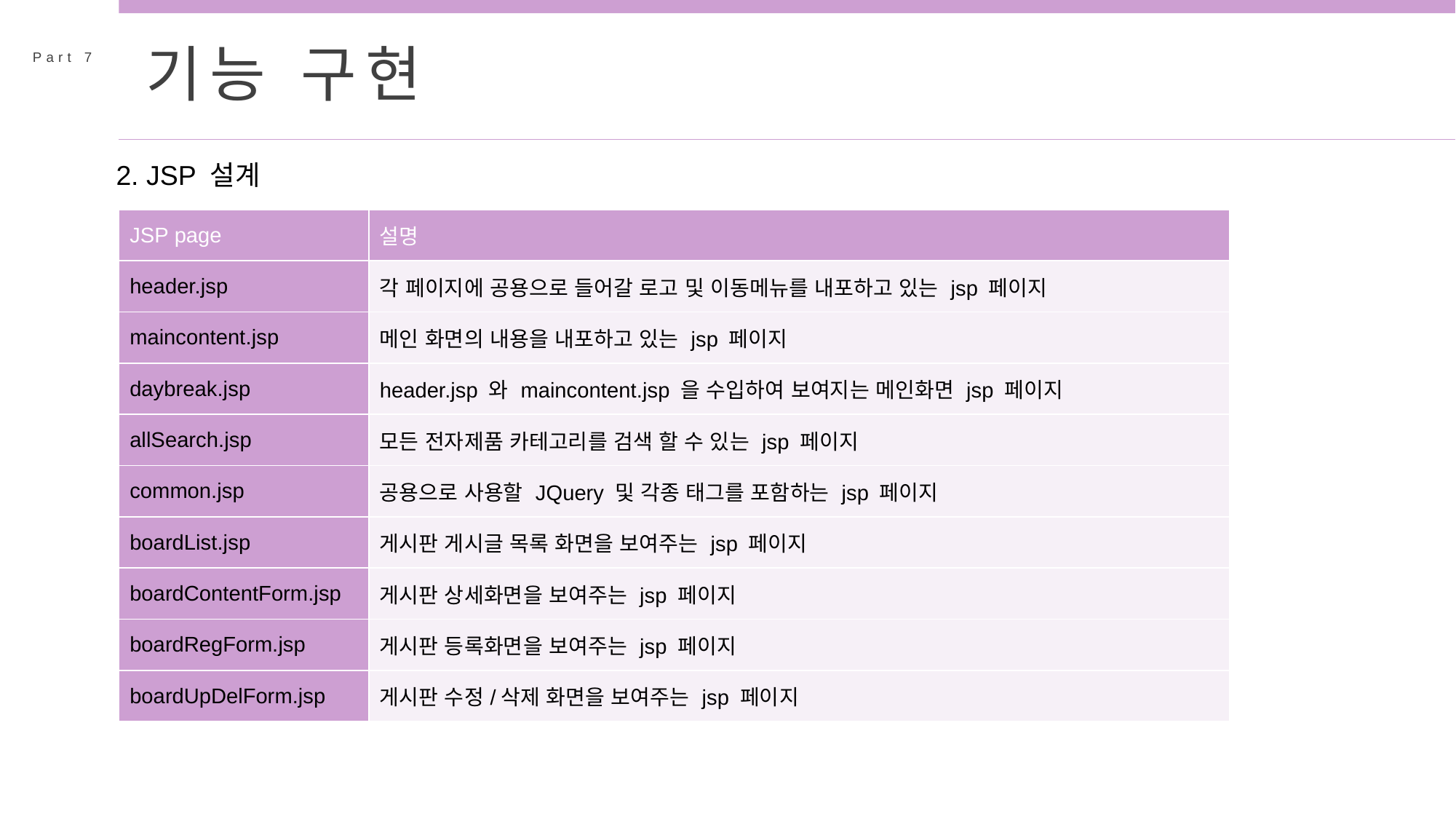

기능 구현
Part 7
2. JSP 설계
| JSP page | 설명 |
| --- | --- |
| header.jsp | 각 페이지에 공용으로 들어갈 로고 및 이동메뉴를 내포하고 있는 jsp 페이지 |
| maincontent.jsp | 메인 화면의 내용을 내포하고 있는 jsp 페이지 |
| daybreak.jsp | header.jsp 와 maincontent.jsp 을 수입하여 보여지는 메인화면 jsp 페이지 |
| allSearch.jsp | 모든 전자제품 카테고리를 검색 할 수 있는 jsp 페이지 |
| common.jsp | 공용으로 사용할 JQuery 및 각종 태그를 포함하는 jsp 페이지 |
| boardList.jsp | 게시판 게시글 목록 화면을 보여주는 jsp 페이지 |
| boardContentForm.jsp | 게시판 상세화면을 보여주는 jsp 페이지 |
| boardRegForm.jsp | 게시판 등록화면을 보여주는 jsp 페이지 |
| boardUpDelForm.jsp | 게시판 수정/삭제 화면을 보여주는 jsp 페이지 |